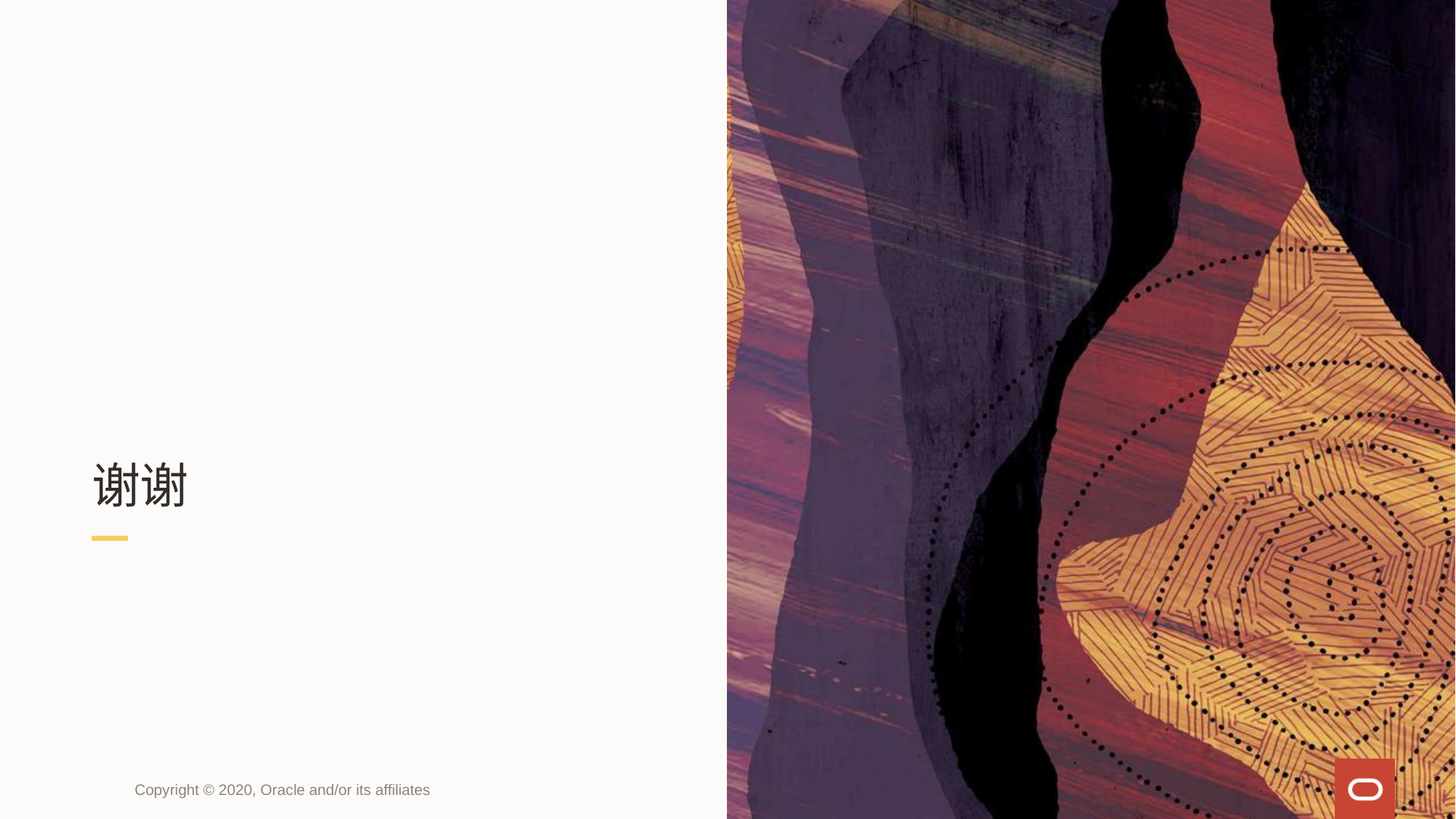

# 谢谢
18
Copyright © 2020, Oracle and/or its affiliates